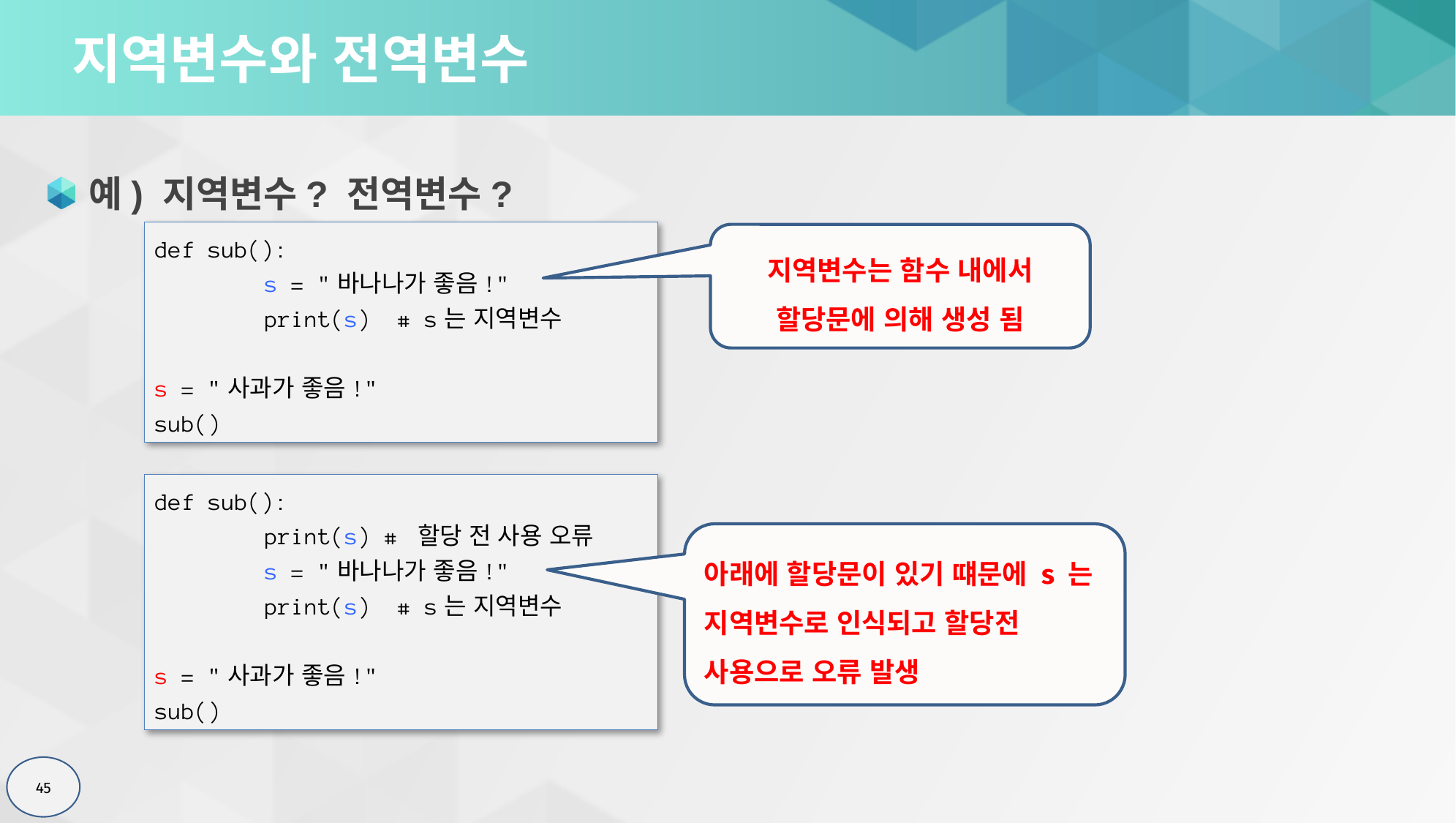

# 지역변수와 전역변수
예) 지역변수? 전역변수?
def sub():
	s = "바나나가 좋음!"
	print(s)  # s는 지역변수

s = "사과가 좋음!"
sub()
지역변수는 함수 내에서 할당문에 의해 생성 됨
def sub():
	print(s) # 할당 전 사용 오류
	s = "바나나가 좋음!"
	print(s)  # s는 지역변수

s = "사과가 좋음!"
sub()
아래에 할당문이 있기 떄문에 s 는 지역변수로 인식되고 할당전 사용으로 오류 발생